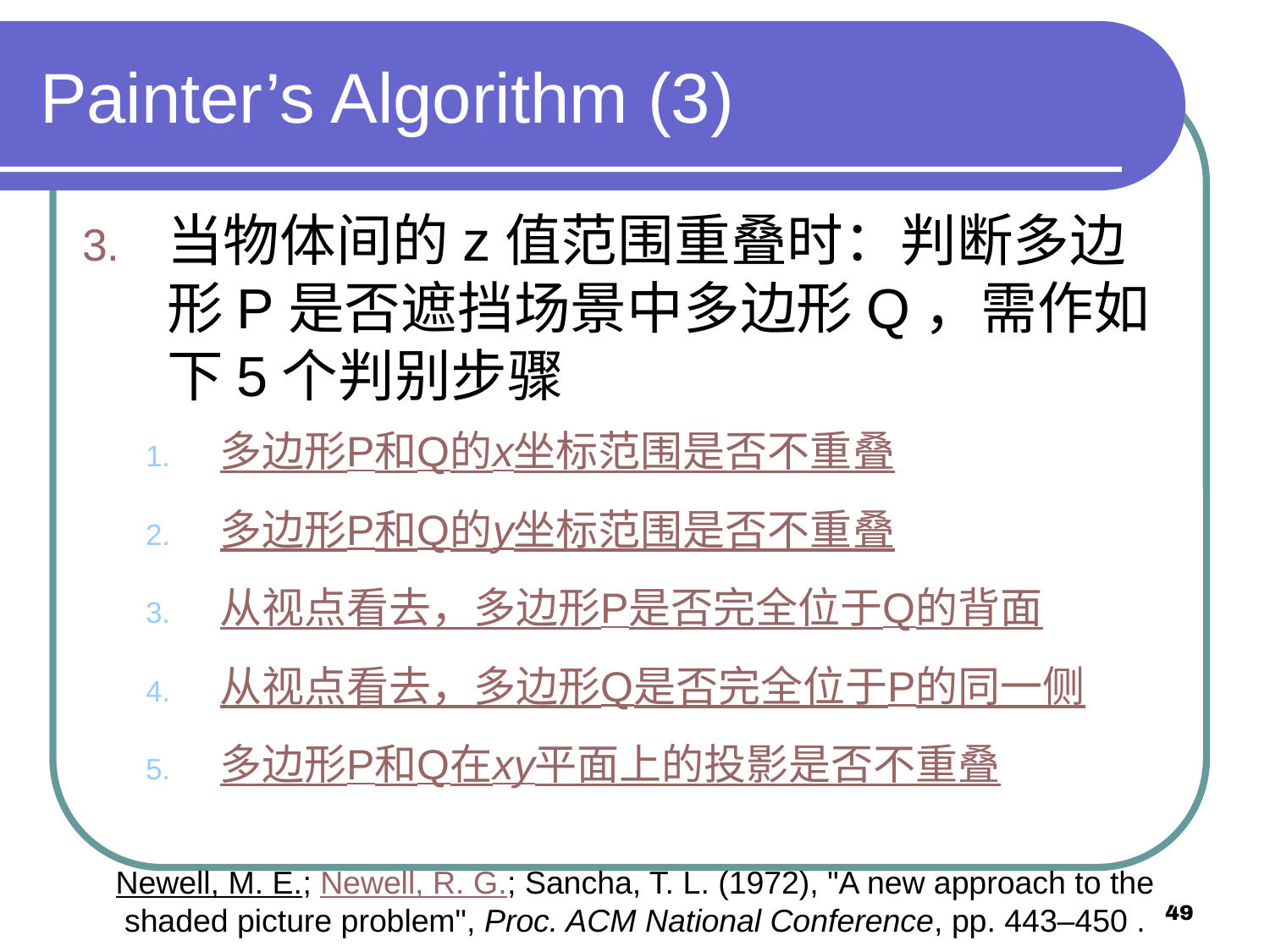

# Painter’s Algorithm (3)
当物体间的z值范围重叠时：判断多边形P是否遮挡场景中多边形Q，需作如下5个判别步骤
多边形P和Q的x坐标范围是否不重叠
多边形P和Q的y坐标范围是否不重叠
从视点看去，多边形P是否完全位于Q的背面
从视点看去，多边形Q是否完全位于P的同一侧
多边形P和Q在xy平面上的投影是否不重叠
Newell, M. E.; Newell, R. G.; Sancha, T. L. (1972), "A new approach to the shaded picture problem", Proc. ACM National Conference, pp. 443–450 .
49